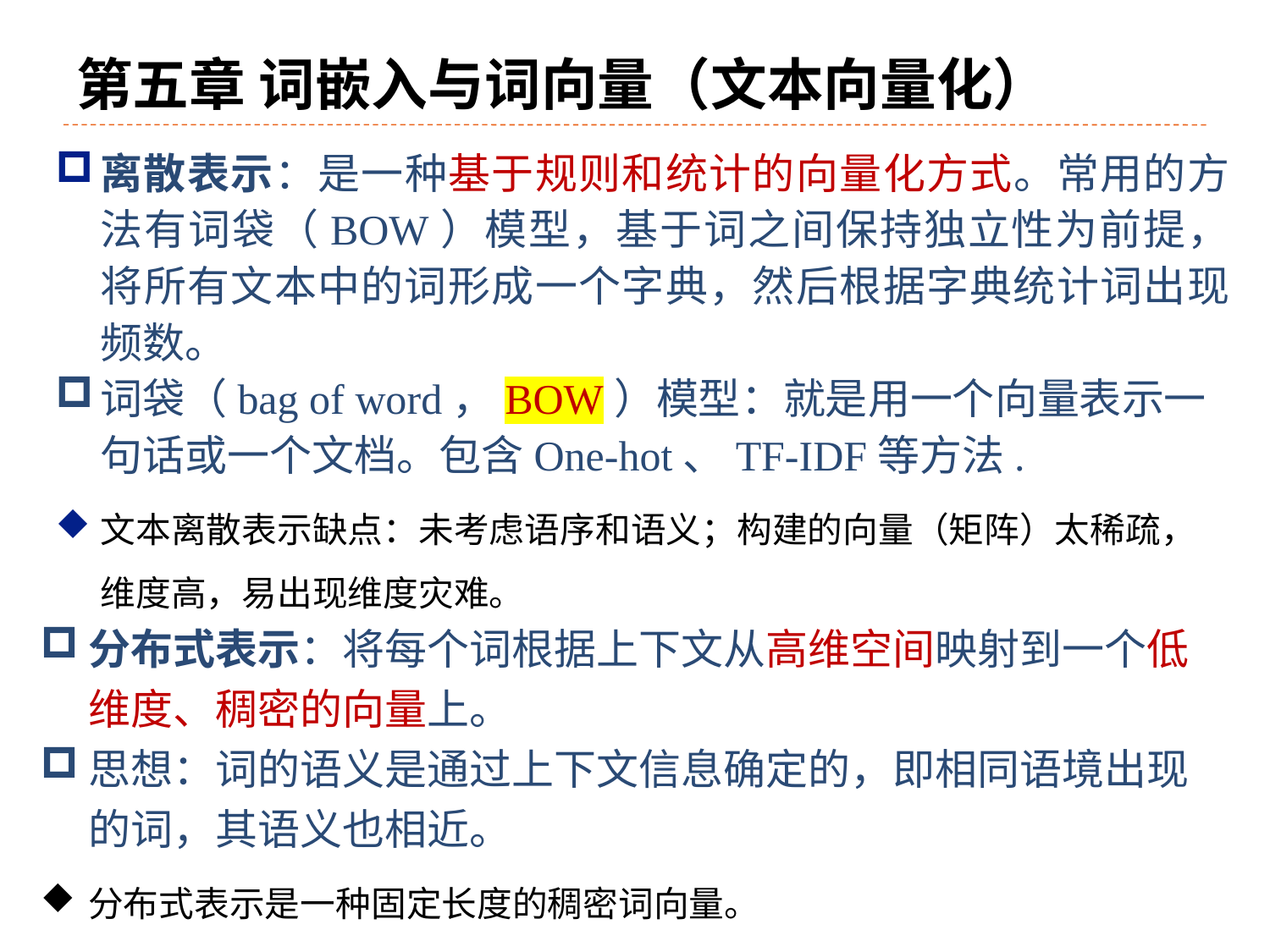

# 第五章 词嵌入与词向量（文本向量化）
离散表示：是一种基于规则和统计的向量化方式。常用的方法有词袋（BOW）模型，基于词之间保持独立性为前提，将所有文本中的词形成一个字典，然后根据字典统计词出现频数。
词袋（bag of word，BOW）模型：就是用一个向量表示一句话或一个文档。包含One-hot、TF-IDF等方法.
文本离散表示缺点：未考虑语序和语义；构建的向量（矩阵）太稀疏，维度高，易出现维度灾难。
分布式表示：将每个词根据上下文从高维空间映射到一个低维度、稠密的向量上。
思想：词的语义是通过上下文信息确定的，即相同语境出现的词，其语义也相近。
分布式表示是一种固定长度的稠密词向量。
考虑到了词之间存在的相似关系，减小了词向量的维度。